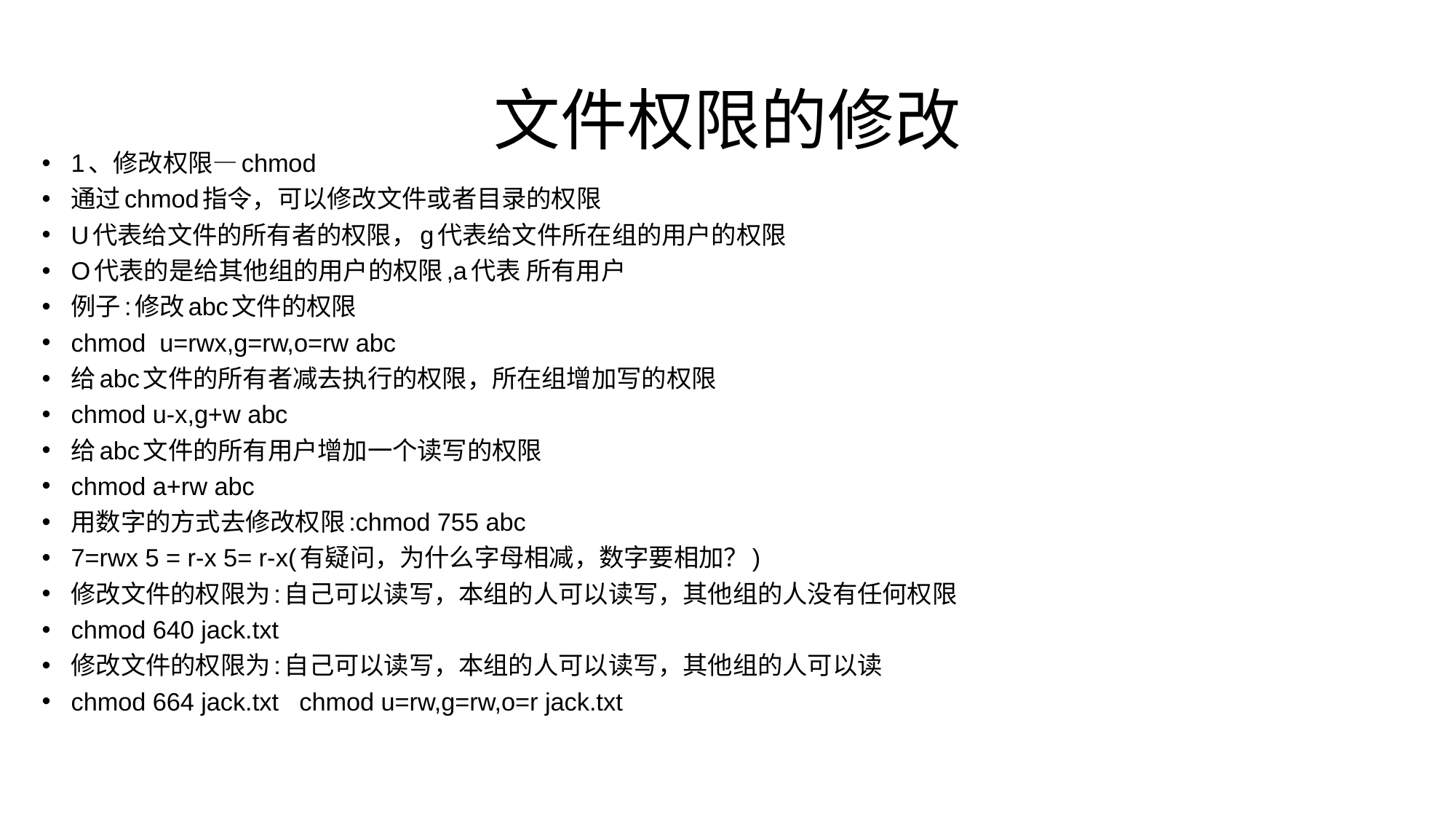

# 文件权限的修改
1、修改权限—chmod
通过chmod指令，可以修改文件或者目录的权限
U代表给文件的所有者的权限，g代表给文件所在组的用户的权限
O代表的是给其他组的用户的权限,a代表 所有用户
例子:修改abc文件的权限
chmod  u=rwx,g=rw,o=rw abc
给abc文件的所有者减去执行的权限，所在组增加写的权限
chmod u-x,g+w abc
给abc文件的所有用户增加一个读写的权限
chmod a+rw abc
用数字的方式去修改权限:chmod 755 abc
7=rwx 5 = r-x 5= r-x(有疑问，为什么字母相减，数字要相加？)
修改文件的权限为:自己可以读写，本组的人可以读写，其他组的人没有任何权限
chmod 640 jack.txt
修改文件的权限为:自己可以读写，本组的人可以读写，其他组的人可以读
chmod 664 jack.txt   chmod u=rw,g=rw,o=r jack.txt